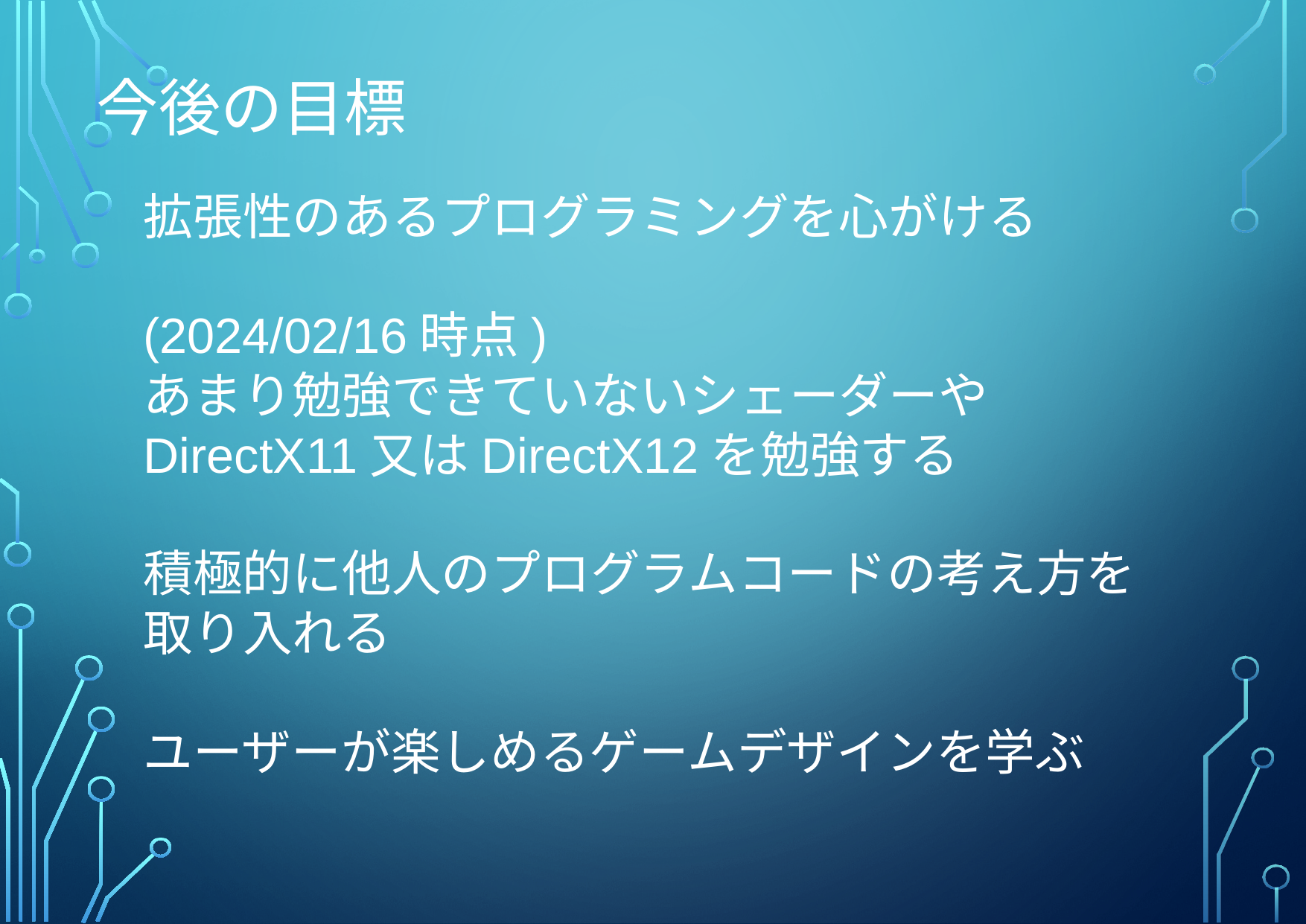

今後の目標
拡張性のあるプログラミングを心がける

(2024/02/16時点)
あまり勉強できていないシェーダーや
DirectX11又はDirectX12を勉強する

積極的に他人のプログラムコードの考え方を
取り入れる

ユーザーが楽しめるゲームデザインを学ぶ